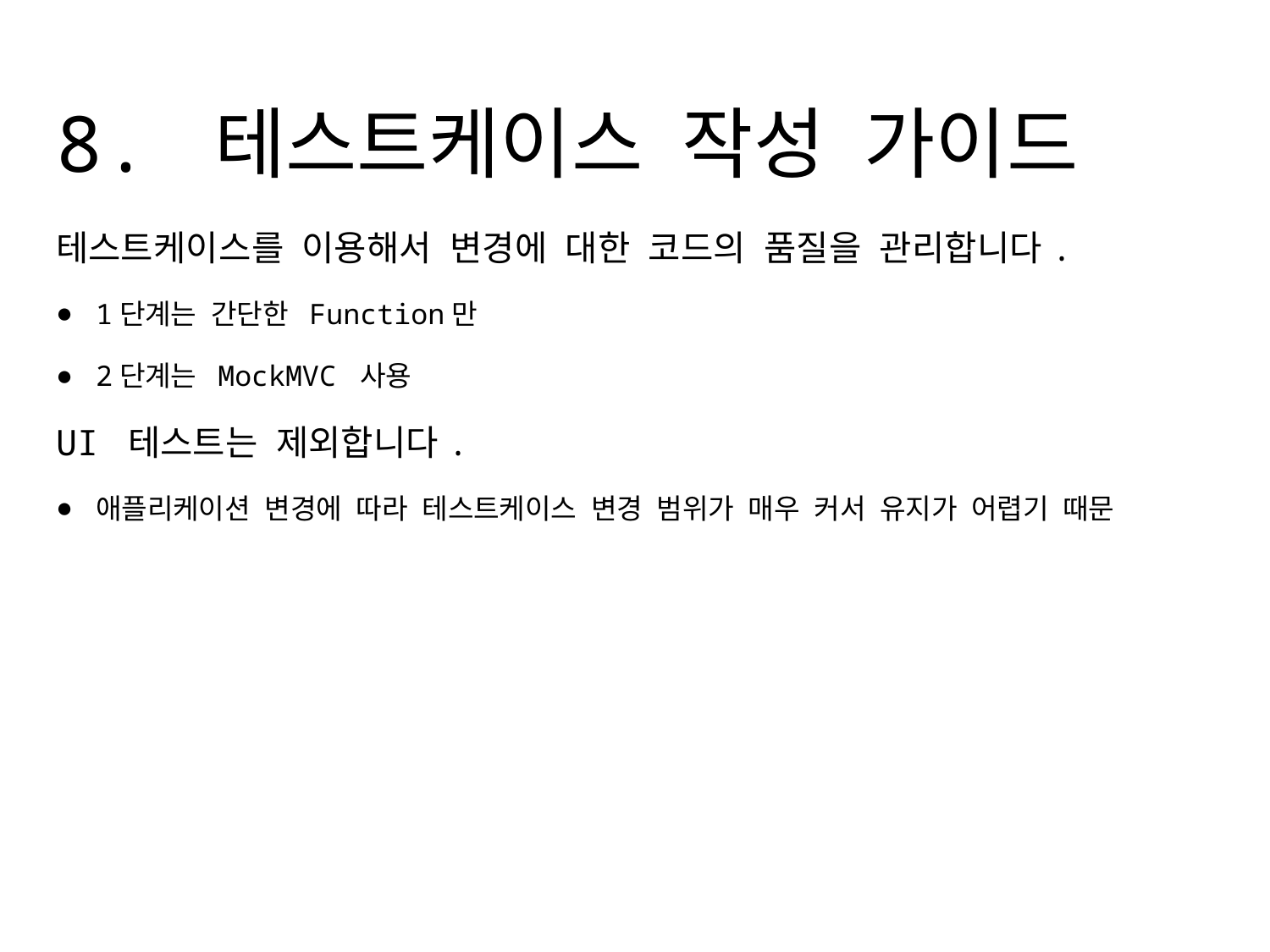

# 8. 테스트케이스 작성 가이드
테스트케이스를 이용해서 변경에 대한 코드의 품질을 관리합니다.
1단계는 간단한 Function만
2단계는 MockMVC 사용
UI 테스트는 제외합니다.
애플리케이션 변경에 따라 테스트케이스 변경 범위가 매우 커서 유지가 어렵기 때문